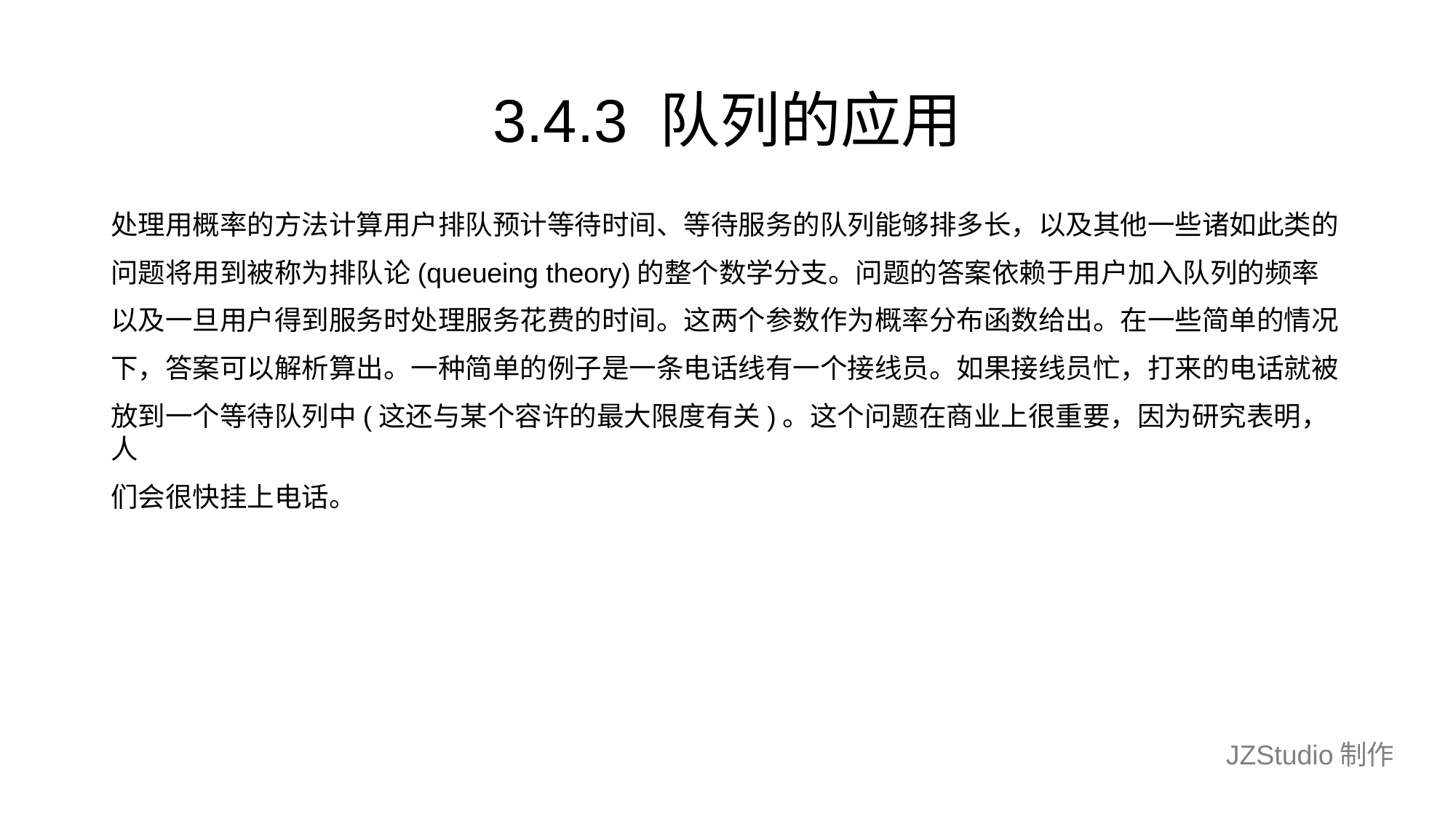

# 3.4.3 队列的应用
处理用概率的方法计算用户排队预计等待时间、等待服务的队列能够排多长，以及其他一些诸如此类的
问题将用到被称为排队论(queueing theory)的整个数学分支。问题的答案依赖于用户加入队列的频率
以及一旦用户得到服务时处理服务花费的时间。这两个参数作为概率分布函数给出。在一些简单的情况
下，答案可以解析算出。一种简单的例子是一条电话线有一个接线员。如果接线员忙，打来的电话就被
放到一个等待队列中(这还与某个容许的最大限度有关)。这个问题在商业上很重要，因为研究表明，人
们会很快挂上电话。